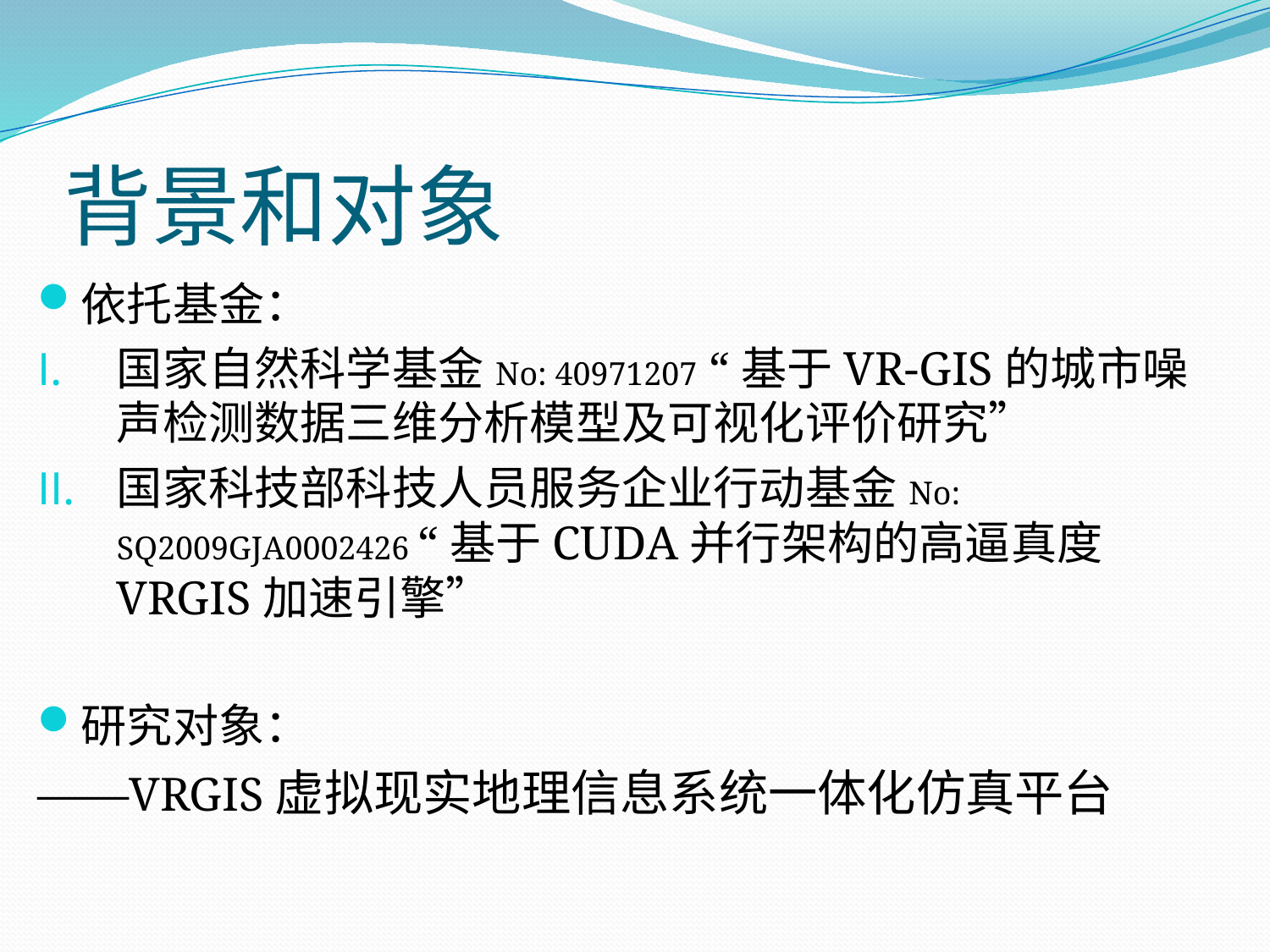

# 背景和对象
依托基金：
国家自然科学基金No: 40971207 “基于VR-GIS的城市噪声检测数据三维分析模型及可视化评价研究”
国家科技部科技人员服务企业行动基金No: SQ2009GJA0002426 “基于CUDA并行架构的高逼真度VRGIS加速引擎”

研究对象：
——VRGIS虚拟现实地理信息系统一体化仿真平台